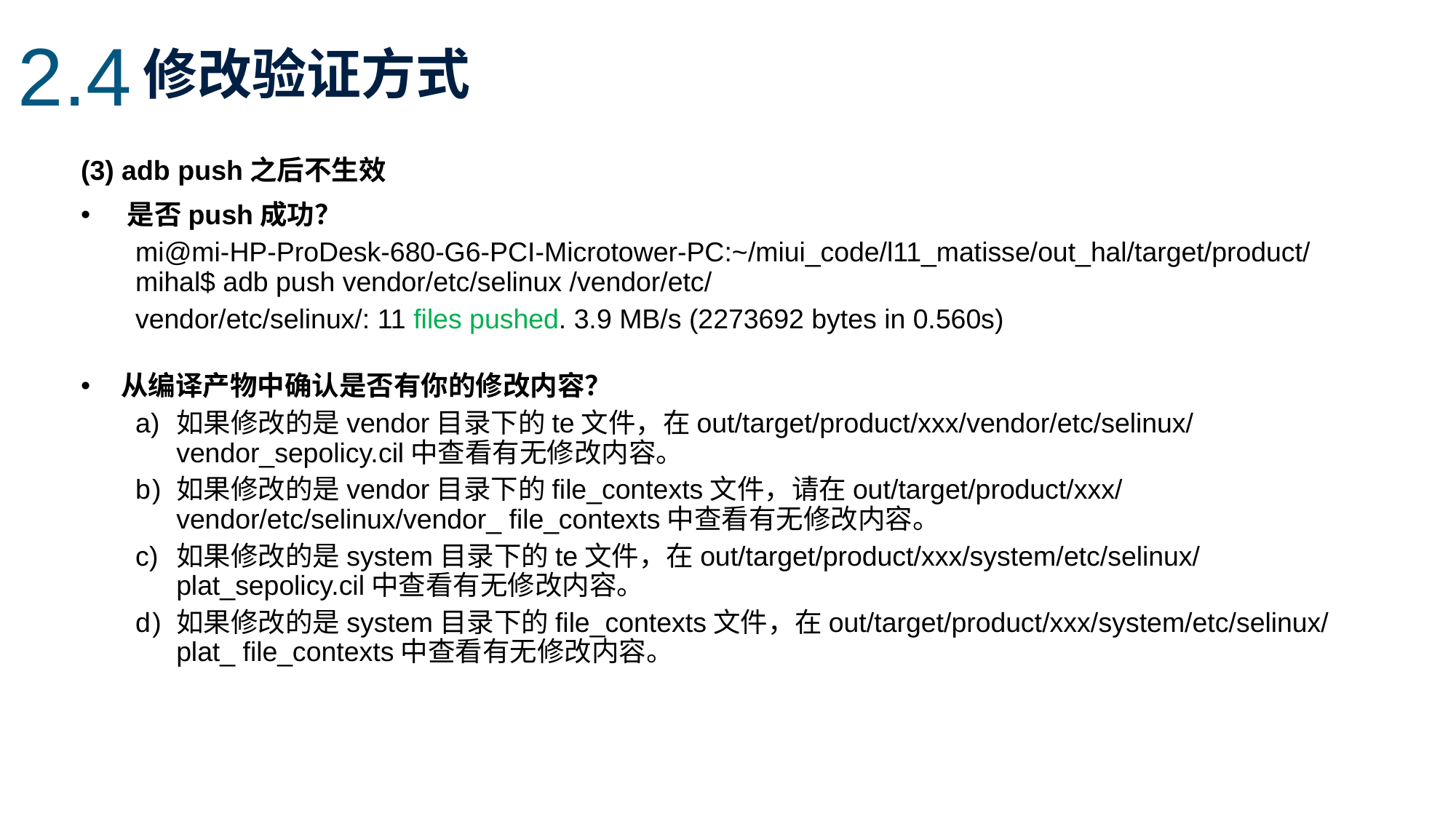

2.4
修改验证方式
(3) adb push之后不生效
  是否push成功？
mi@mi-HP-ProDesk-680-G6-PCI-Microtower-PC:~/miui_code/l11_matisse/out_hal/target/product/mihal$ adb push vendor/etc/selinux /vendor/etc/
vendor/etc/selinux/: 11 files pushed. 3.9 MB/s (2273692 bytes in 0.560s)
 从编译产物中确认是否有你的修改内容？
如果修改的是vendor目录下的te文件，在out/target/product/xxx/vendor/etc/selinux/vendor_sepolicy.cil中查看有无修改内容。
如果修改的是vendor目录下的file_contexts文件，请在out/target/product/xxx/ vendor/etc/selinux/vendor_ file_contexts中查看有无修改内容。
如果修改的是system目录下的te文件，在out/target/product/xxx/system/etc/selinux/plat_sepolicy.cil中查看有无修改内容。
如果修改的是system目录下的file_contexts文件，在out/target/product/xxx/system/etc/selinux/plat_ file_contexts中查看有无修改内容。